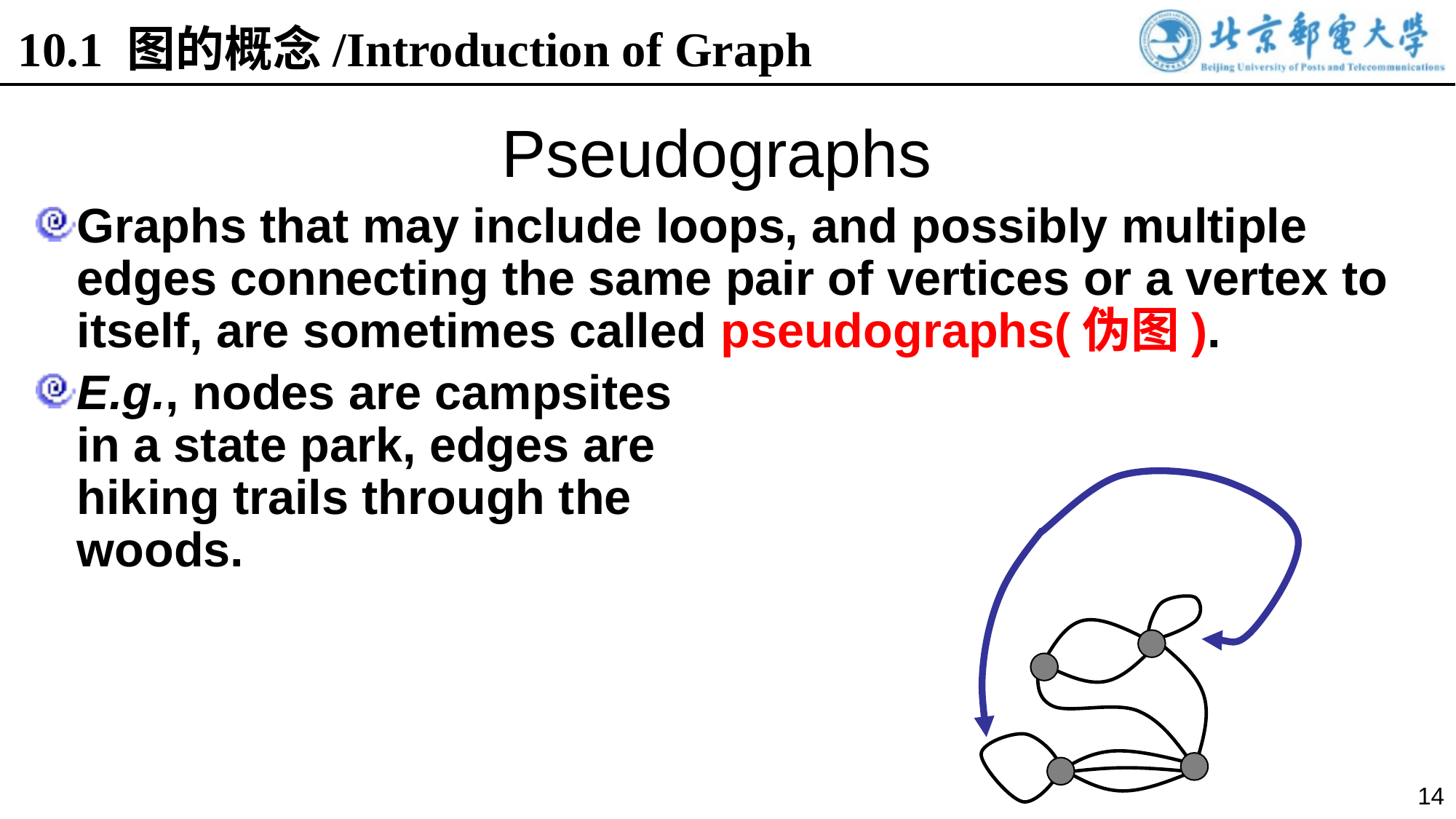

10.1 图的概念/Introduction of Graph
# Pseudographs
Graphs that may include loops, and possibly multiple edges connecting the same pair of vertices or a vertex to itself, are sometimes called pseudographs(伪图).
E.g., nodes are campsites
in a state park, edges are
hiking trails through the
woods.